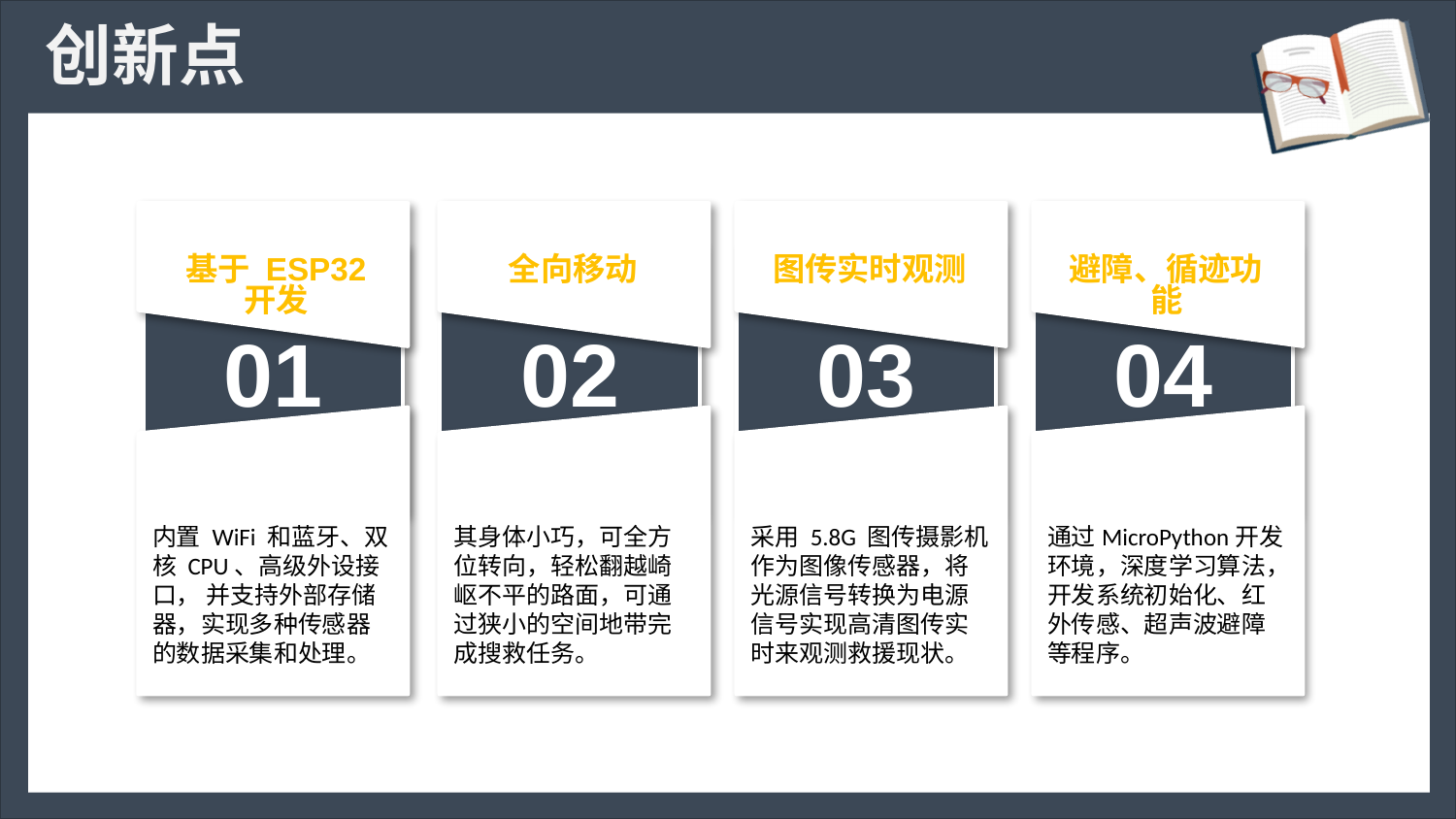

# 创新点
内置 WiFi 和蓝牙、双核 CPU、高级外设接口， 并支持外部存储器，实现多种传感器的数据采集和处理。

其身体小巧，可全方位转向，轻松翻越崎岖不平的路面，可通过狭小的空间地带完成搜救任务。

采用 5.8G 图传摄影机作为图像传感器，将光源信号转换为电源信号实现高清图传实时来观测救援现状。

通过MicroPython开发环境，深度学习算法，开发系统初始化、红外传感、超声波避障等程序。

基于 ESP32 开发
全向移动
图传实时观测
避障、循迹功能
01
02
03
04